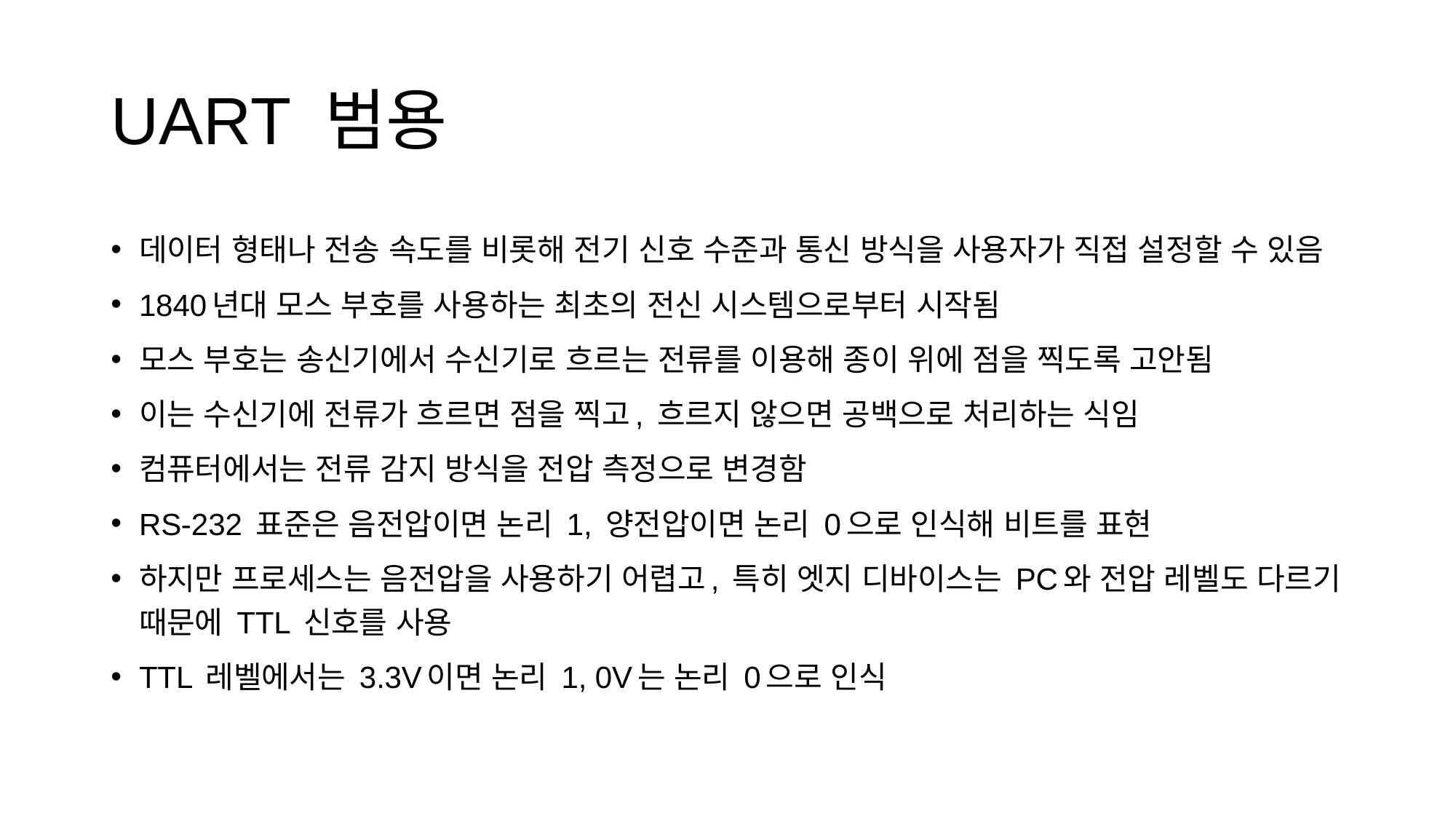

# UART 범용
데이터 형태나 전송 속도를 비롯해 전기 신호 수준과 통신 방식을 사용자가 직접 설정할 수 있음
1840년대 모스 부호를 사용하는 최초의 전신 시스템으로부터 시작됨
모스 부호는 송신기에서 수신기로 흐르는 전류를 이용해 종이 위에 점을 찍도록 고안됨
이는 수신기에 전류가 흐르면 점을 찍고, 흐르지 않으면 공백으로 처리하는 식임
컴퓨터에서는 전류 감지 방식을 전압 측정으로 변경함
RS-232 표준은 음전압이면 논리 1, 양전압이면 논리 0으로 인식해 비트를 표현
하지만 프로세스는 음전압을 사용하기 어렵고, 특히 엣지 디바이스는 PC와 전압 레벨도 다르기 때문에 TTL 신호를 사용
TTL 레벨에서는 3.3V이면 논리 1, 0V는 논리 0으로 인식